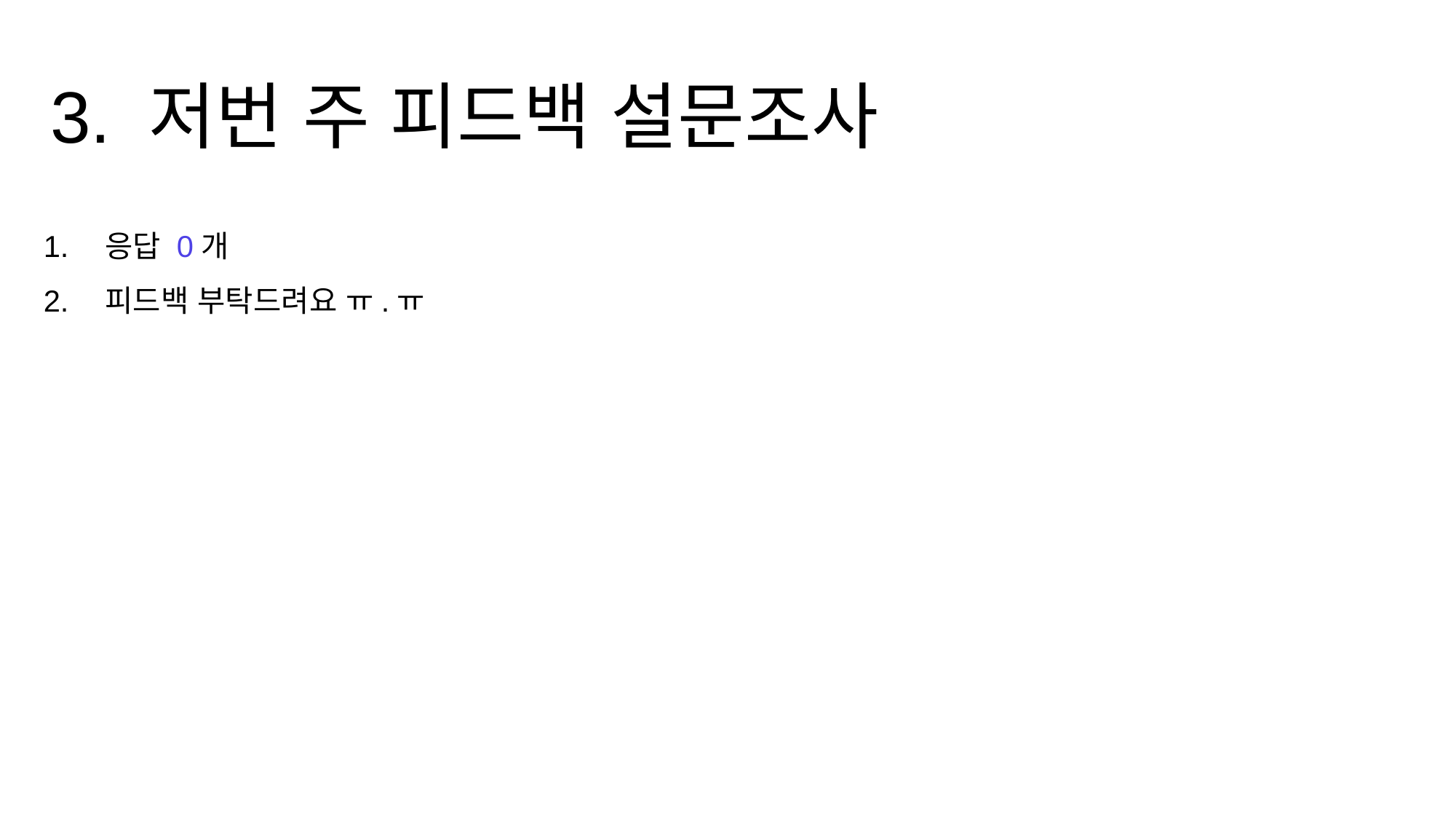

3. 저번 주 피드백 설문조사
응답 0개
피드백 부탁드려요 ㅠ.ㅠ